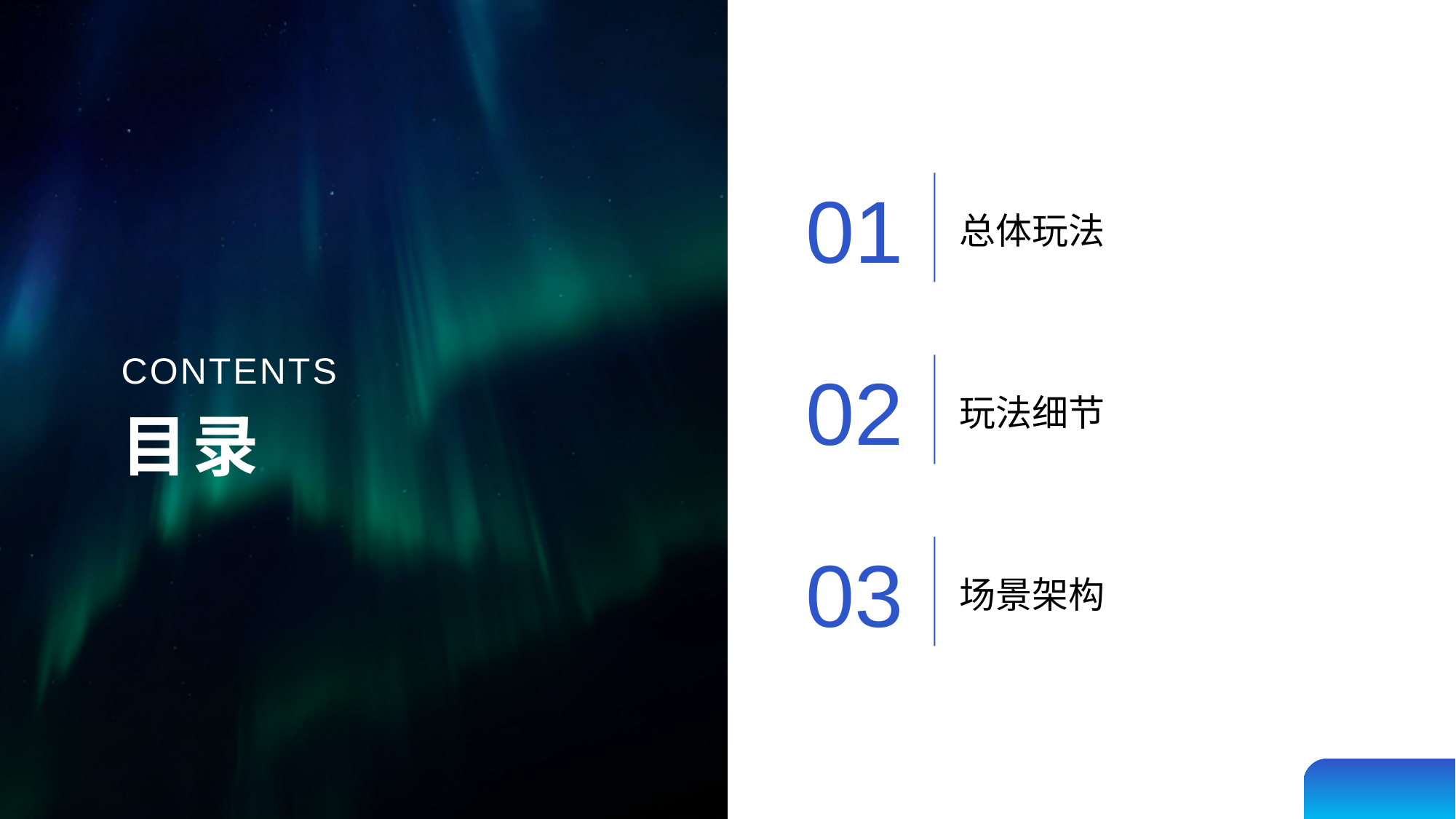

01

总体玩法
02

玩法细节
03

场景架构
CONTENTS
目录